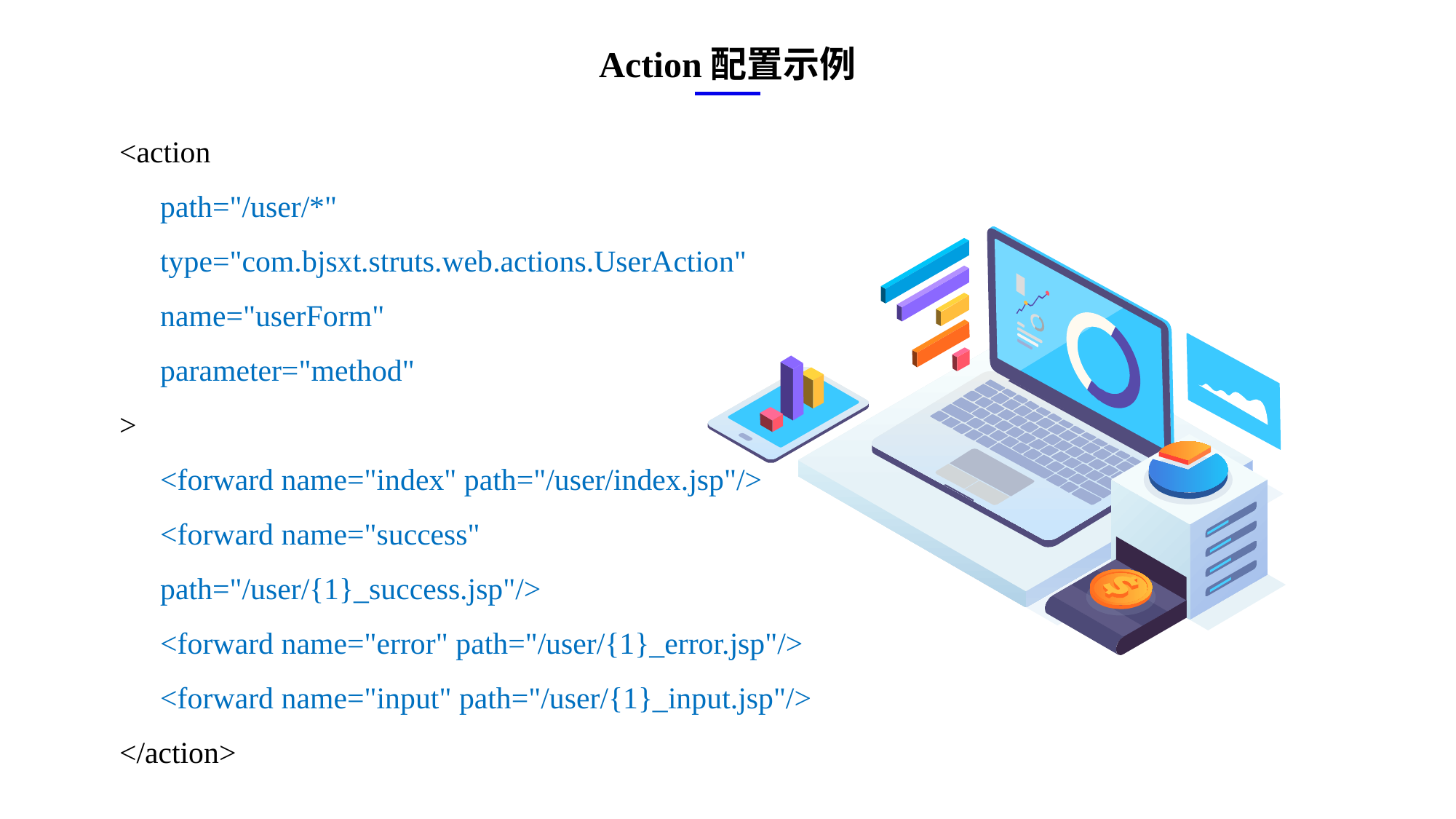

Action配置示例
<action
path="/user/*"
type="com.bjsxt.struts.web.actions.UserAction"
name="userForm"
parameter="method"
>
<forward name="index" path="/user/index.jsp"/>
<forward name="success" path="/user/{1}_success.jsp"/>
<forward name="error" path="/user/{1}_error.jsp"/>
<forward name="input" path="/user/{1}_input.jsp"/>
</action>
e7d195523061f1c0ae0eb3eed39d2bcef4622b2499a05fe6567B54A876BEB457BD1EB8EBE9915191D1FA2E860D28D251AB291D9CBBDD28D4BD16020FD75D8281481517FC21E86E4C931520AFA1087E92E357E3DB373CA326F6F926B1A67F681E99E875FFD293B2C32B3919AE4D43F9436862A7DD54F9346DF3662D8AB7319030EF75D53FF682DE13